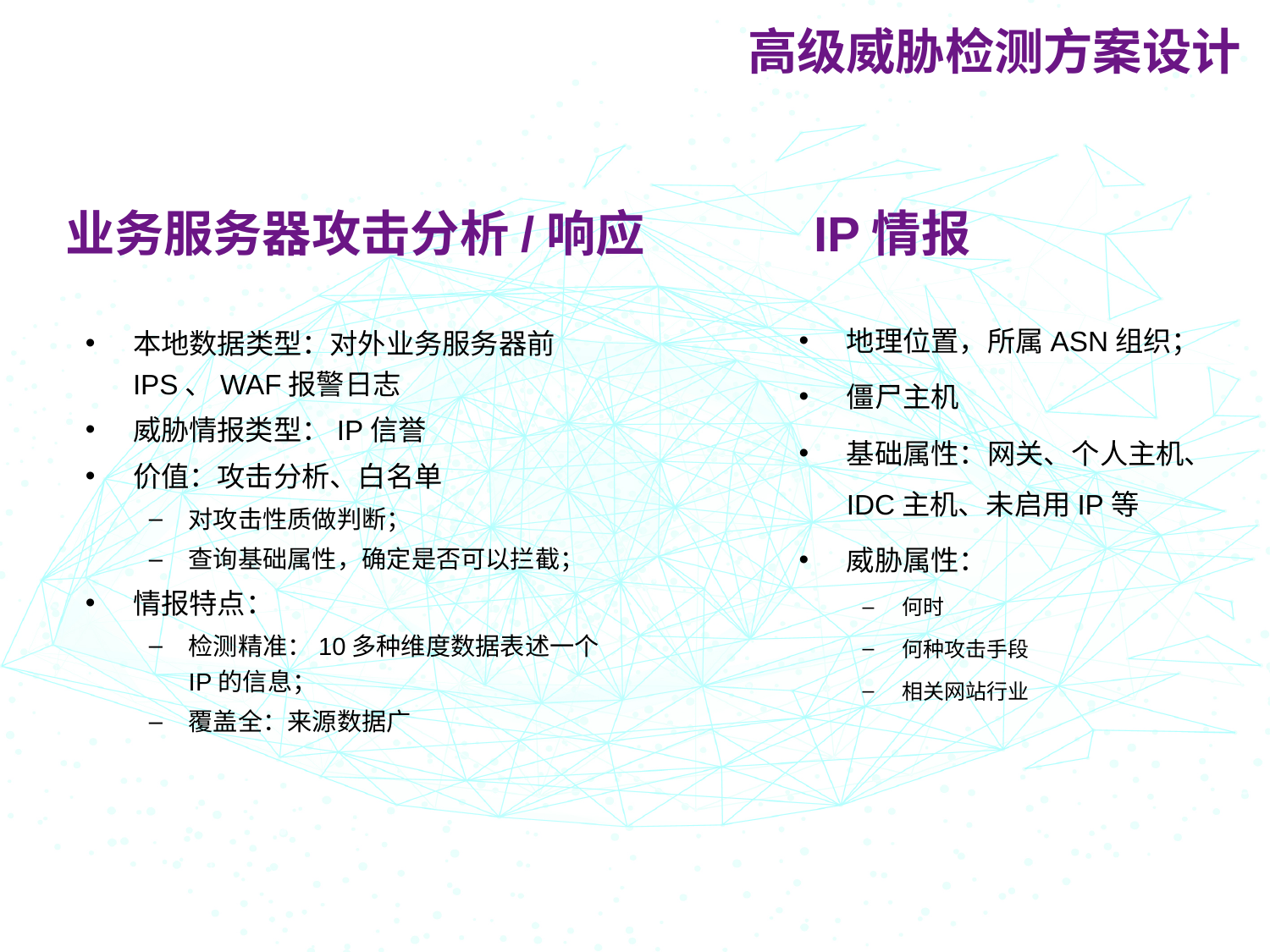

高级威胁检测方案设计
业务服务器攻击分析/响应
IP情报
地理位置，所属ASN组织；
僵尸主机
基础属性：网关、个人主机、IDC主机、未启用IP等
威胁属性：
何时
何种攻击手段
相关网站行业
本地数据类型：对外业务服务器前IPS、WAF报警日志
威胁情报类型：IP信誉
价值：攻击分析、白名单
对攻击性质做判断；
查询基础属性，确定是否可以拦截；
情报特点：
检测精准：10多种维度数据表述一个IP的信息；
覆盖全：来源数据广